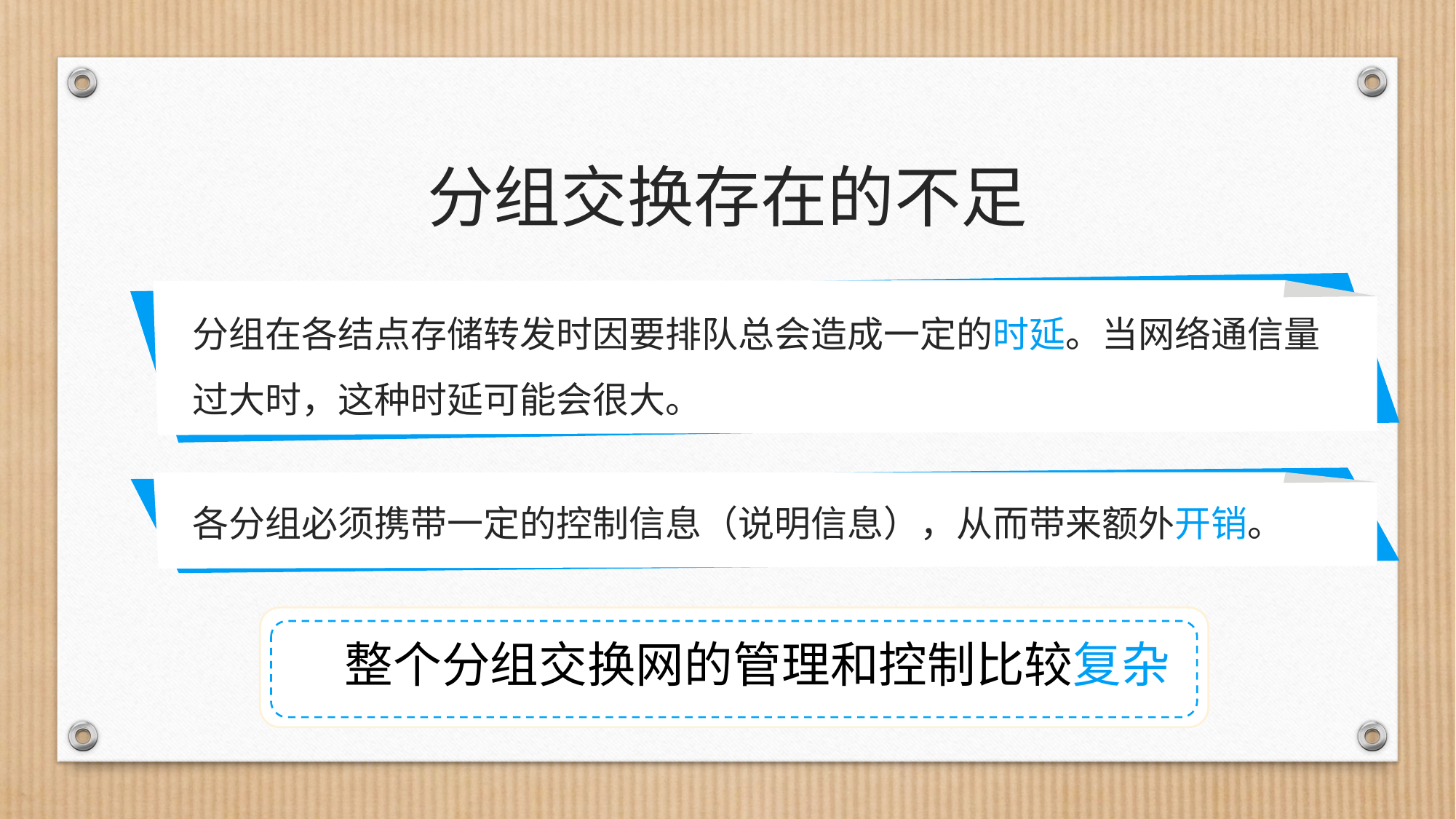

# 分组交换存在的不足

分组在各结点存储转发时因要排队总会造成一定的时延。当网络通信量过大时，这种时延可能会很大。

各分组必须携带一定的控制信息（说明信息），从而带来额外开销。

整个分组交换网的管理和控制比较复杂